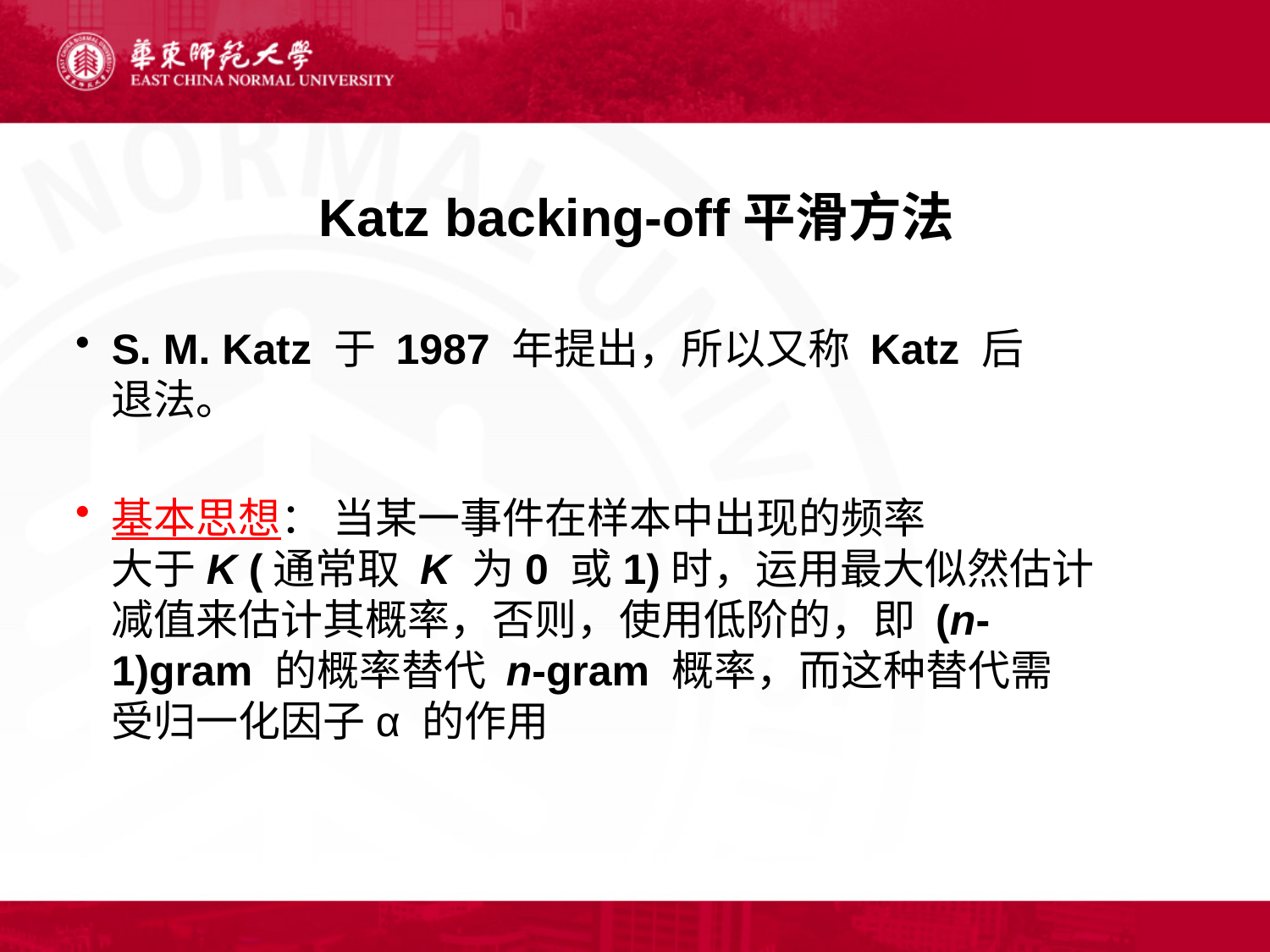

# Katz backing-off平滑方法
S. M. Katz 于 1987 年提出，所以又称 Katz 后
退法。

基本思想： 当某一事件在样本中出现的频率
大于K (通常取 K 为0 或1)时，运用最大似然估计
减值来估计其概率，否则，使用低阶的，即 (n-
1)gram 的概率替代 n-gram 概率，而这种替代需
受归一化因子α 的作用